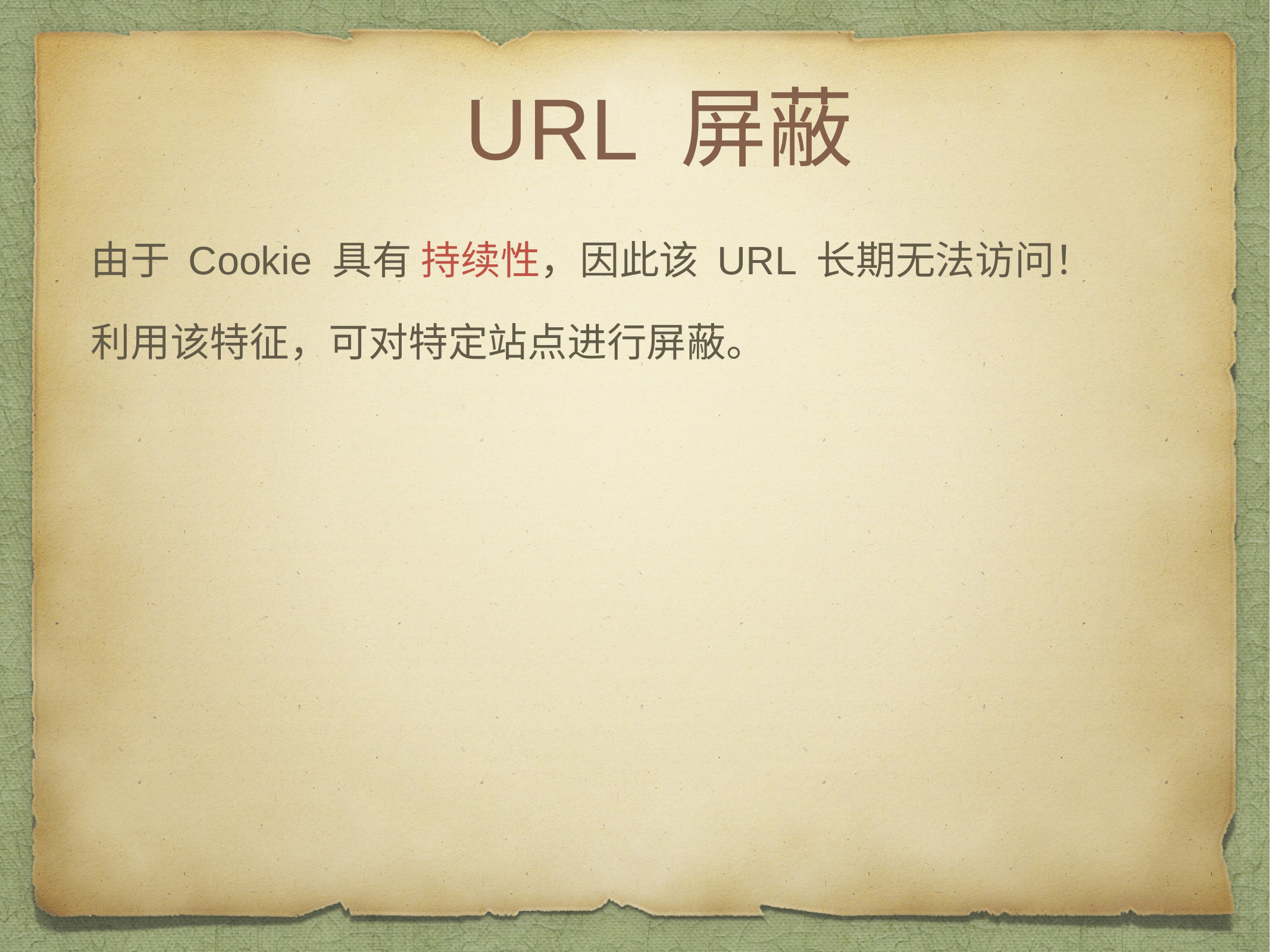

# URL 屏蔽
由于 Cookie 具有 持续性，因此该 URL 长期无法访问！
利用该特征，可对特定站点进行屏蔽。